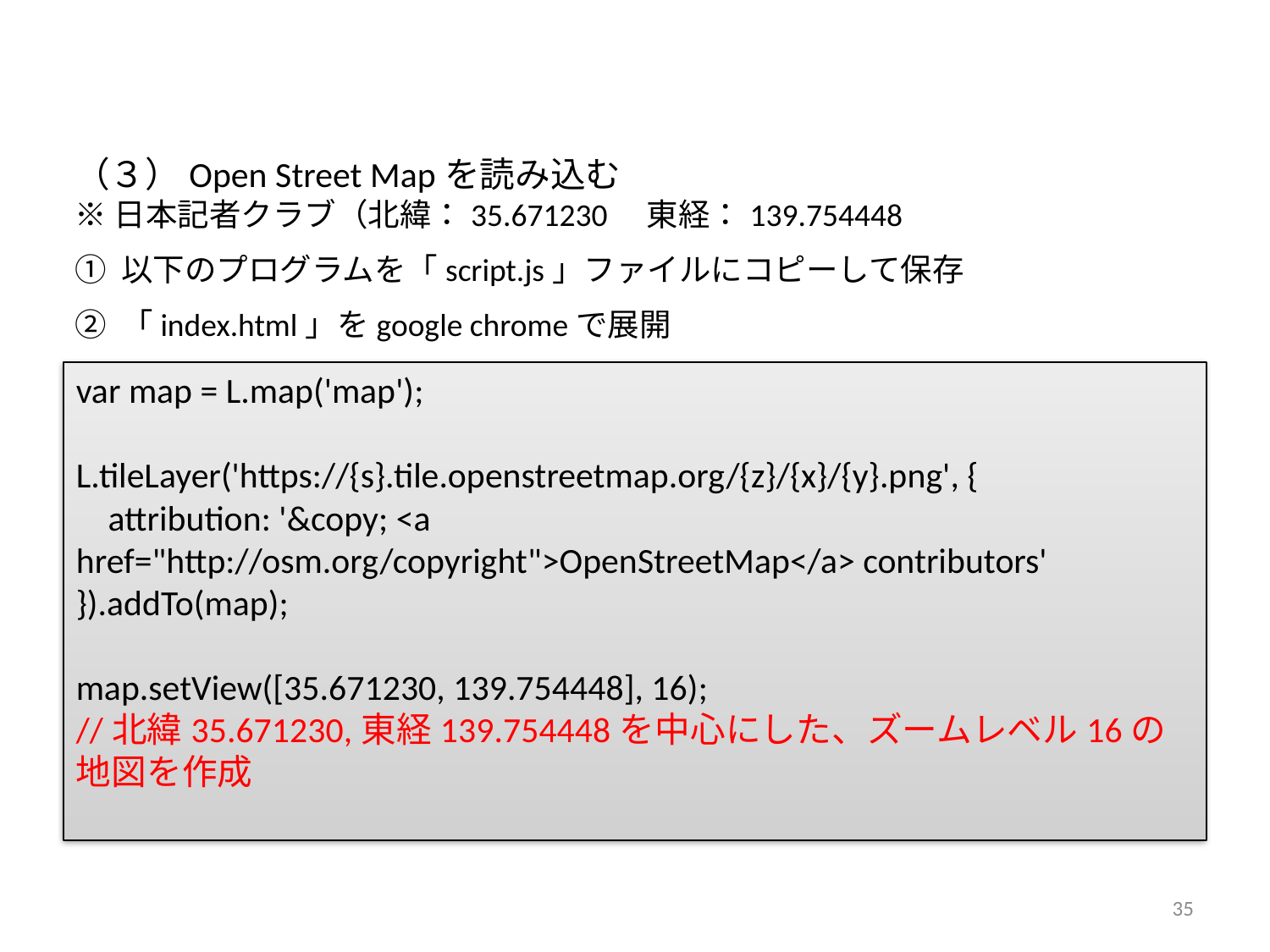

（３）Open Street Mapを読み込む
※日本記者クラブ（北緯：35.671230　東経：139.754448

① 以下のプログラムを「script.js」ファイルにコピーして保存

② 「index.html」をgoogle chromeで展開

var map = L.map('map');

L.tileLayer('https://{s}.tile.openstreetmap.org/{z}/{x}/{y}.png', {
    attribution: '&copy; <a href="http://osm.org/copyright">OpenStreetMap</a> contributors'
}).addTo(map);

map.setView([35.671230, 139.754448], 16);
//北緯35.671230,東経139.754448を中心にした、ズームレベル16の地図を作成

35